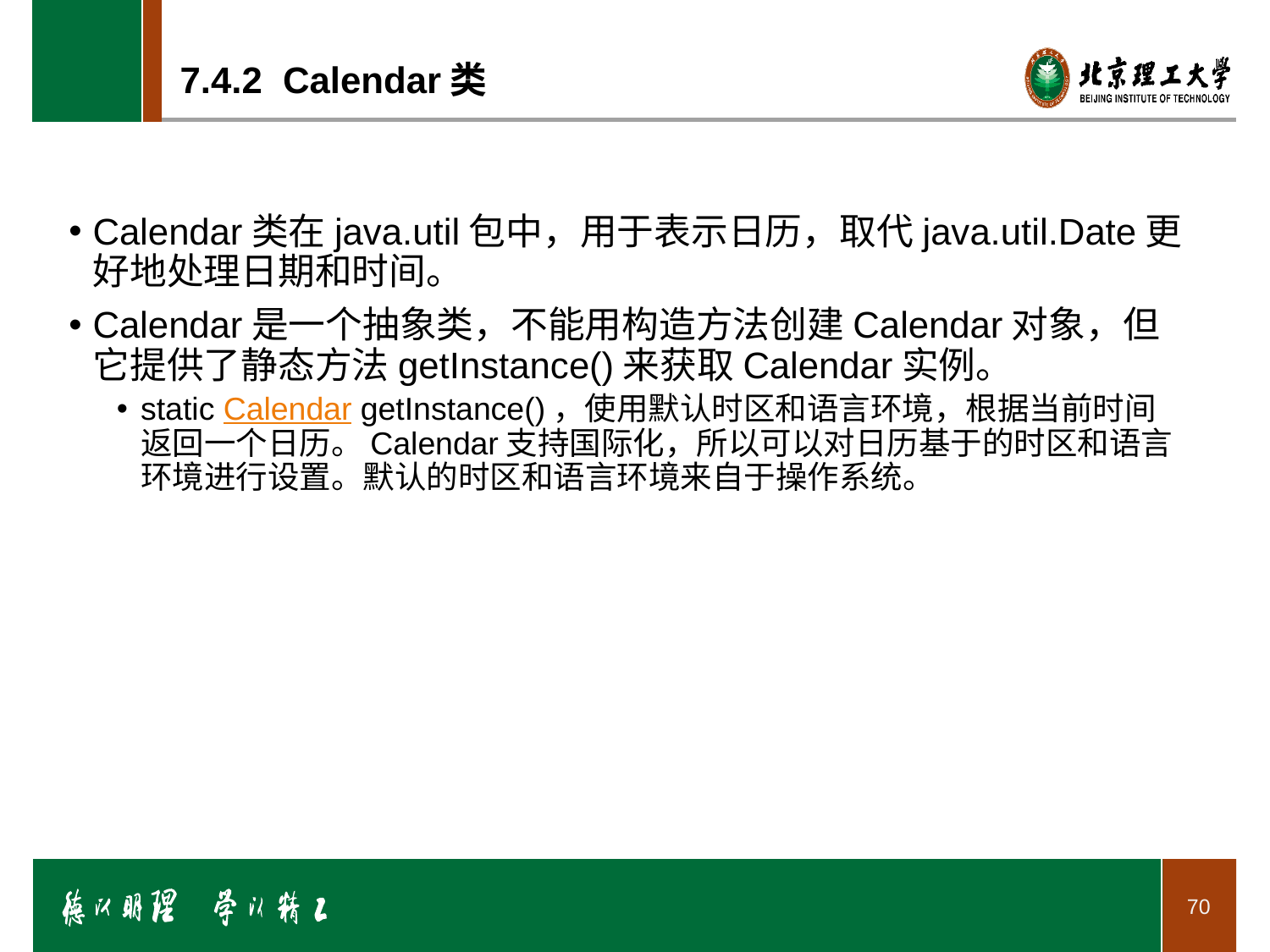

# 7.4.2  Calendar类
Calendar类在java.util包中，用于表示日历，取代java.util.Date更好地处理日期和时间。
Calendar是一个抽象类，不能用构造方法创建Calendar对象，但它提供了静态方法getInstance()来获取Calendar实例。
static Calendar getInstance()，使用默认时区和语言环境，根据当前时间返回一个日历。Calendar支持国际化，所以可以对日历基于的时区和语言环境进行设置。默认的时区和语言环境来自于操作系统。